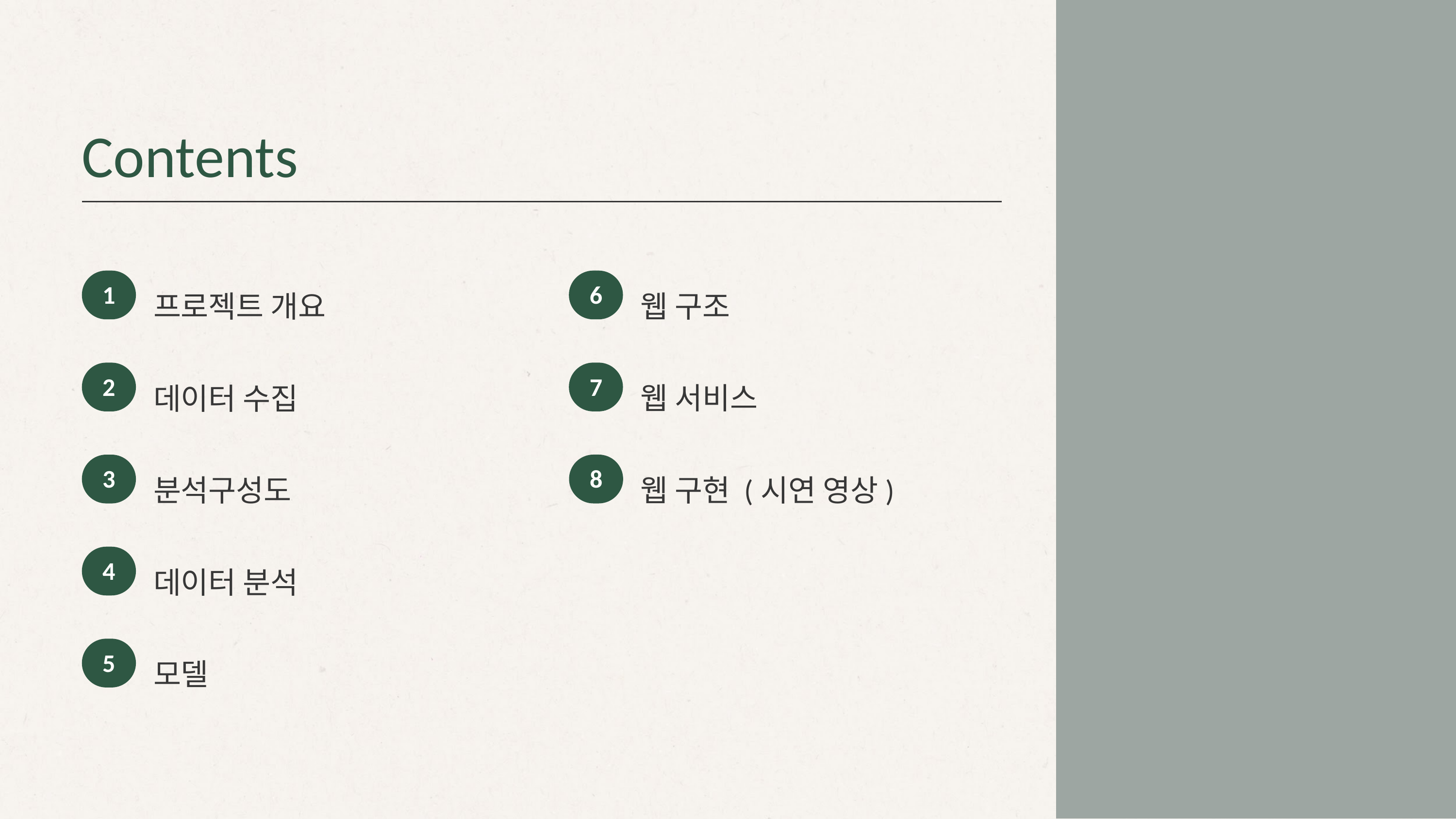

Contents

1

6
프로젝트 개요
웹 구조

7

2
웹 서비스
데이터 수집

8

3
웹 구현 (시연 영상)
분석구성도

4
데이터 분석

5
모델